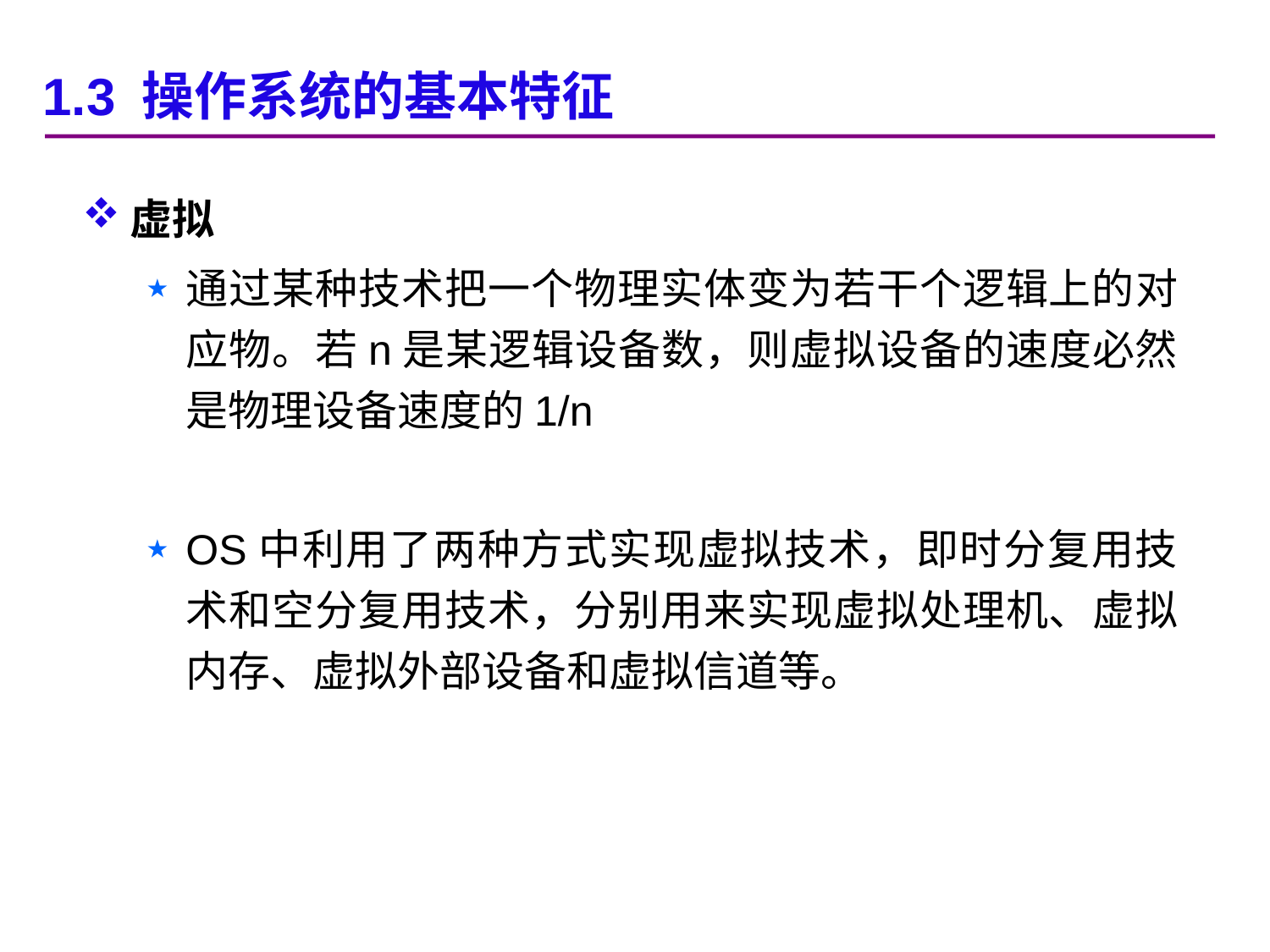

1.3 操作系统的基本特征

虚拟
通过某种技术把一个物理实体变为若干个逻辑上的对应物。若n是某逻辑设备数，则虚拟设备的速度必然是物理设备速度的1/n

OS中利用了两种方式实现虚拟技术，即时分复用技术和空分复用技术，分别用来实现虚拟处理机、虚拟内存、虚拟外部设备和虚拟信道等。